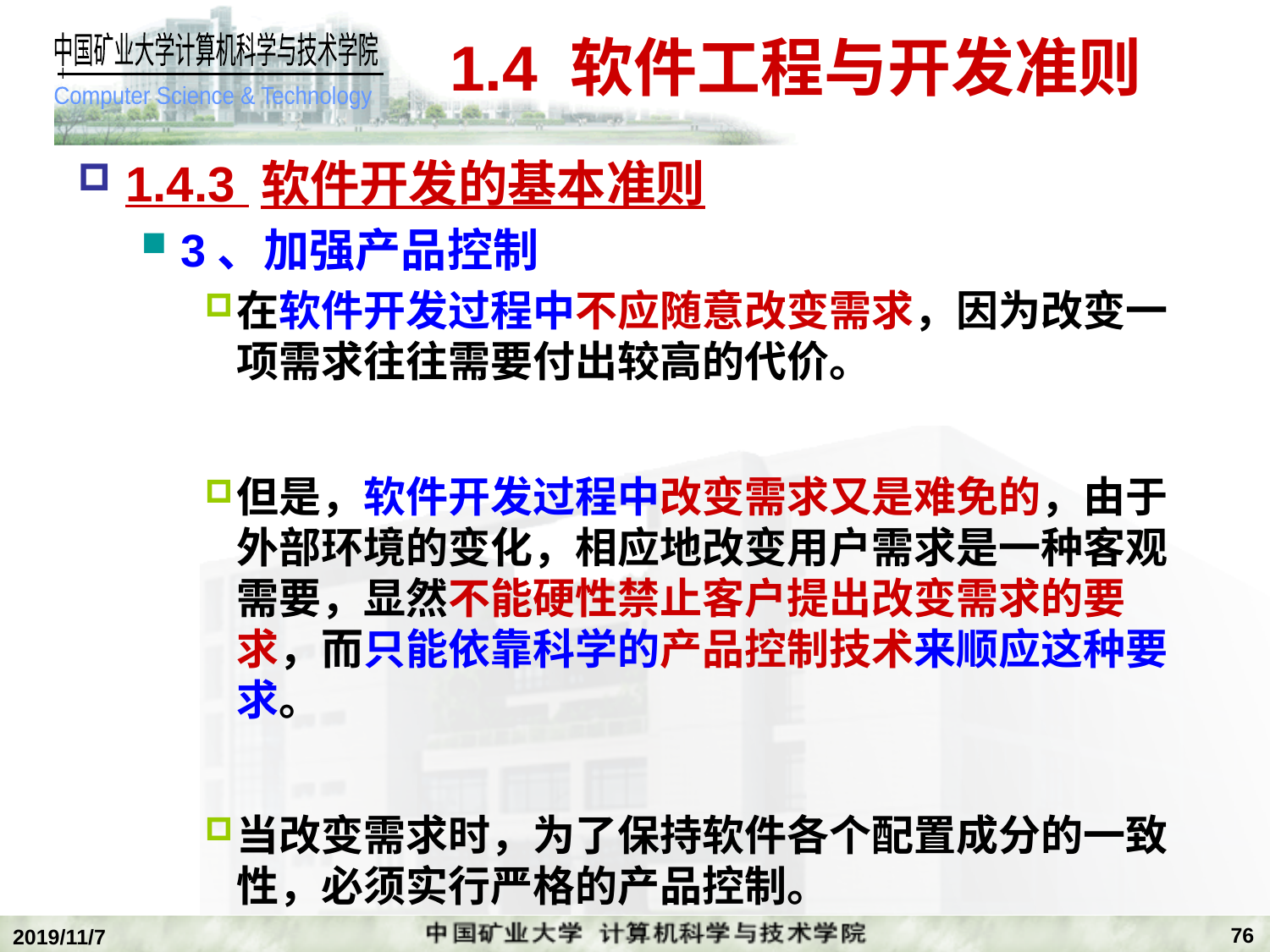

# 1.4 软件工程与开发准则
1.4.3 软件开发的基本准则
3、加强产品控制
在软件开发过程中不应随意改变需求，因为改变一项需求往往需要付出较高的代价。

但是，软件开发过程中改变需求又是难免的，由于外部环境的变化，相应地改变用户需求是一种客观需要，显然不能硬性禁止客户提出改变需求的要求，而只能依靠科学的产品控制技术来顺应这种要求。

当改变需求时，为了保持软件各个配置成分的一致性，必须实行严格的产品控制。
76
2019/11/7